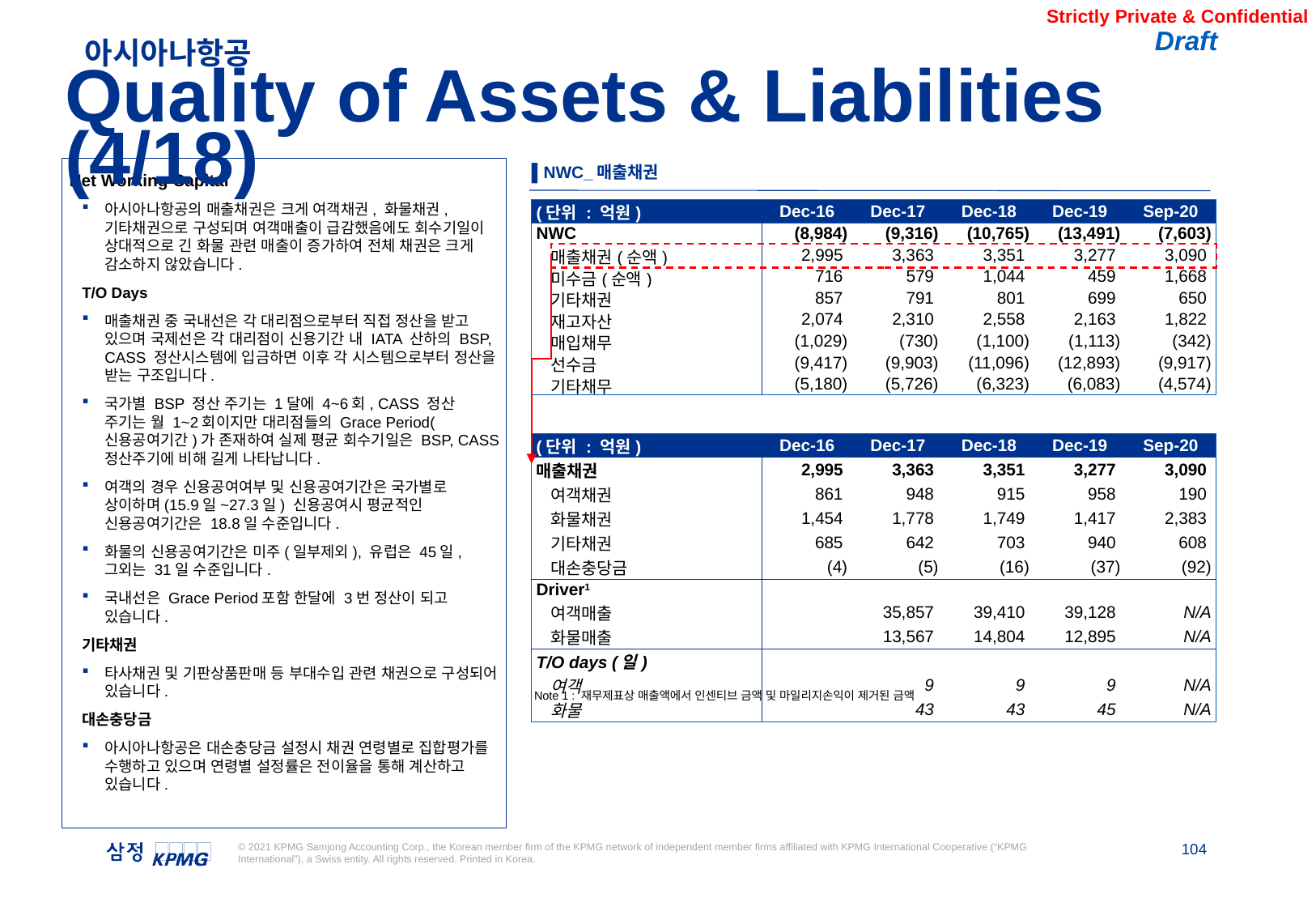

아시아나항공
Quality of Assets & Liabilities (4/18)
▌NWC_매출채권
Net Working Capital
아시아나항공의 매출채권은 크게 여객채권, 화물채권, 기타채권으로 구성되며 여객매출이 급감했음에도 회수기일이 상대적으로 긴 화물 관련 매출이 증가하여 전체 채권은 크게 감소하지 않았습니다.
T/O Days
매출채권 중 국내선은 각 대리점으로부터 직접 정산을 받고 있으며 국제선은 각 대리점이 신용기간 내 IATA 산하의 BSP, CASS 정산시스템에 입금하면 이후 각 시스템으로부터 정산을 받는 구조입니다.
국가별 BSP 정산 주기는 1달에 4~6회, CASS 정산 주기는 월 1~2회이지만 대리점들의 Grace Period(신용공여기간)가 존재하여 실제 평균 회수기일은 BSP, CASS 정산주기에 비해 길게 나타납니다.
여객의 경우 신용공여여부 및 신용공여기간은 국가별로 상이하며(15.9일~27.3일) 신용공여시 평균적인 신용공여기간은 18.8일 수준입니다.
화물의 신용공여기간은 미주(일부제외), 유럽은 45일, 그외는 31일 수준입니다.
국내선은 Grace Period포함 한달에 3번 정산이 되고 있습니다.
기타채권
타사채권 및 기판상품판매 등 부대수입 관련 채권으로 구성되어 있습니다.
대손충당금
아시아나항공은 대손충당금 설정시 채권 연령별로 집합평가를 수행하고 있으며 연령별 설정률은 전이율을 통해 계산하고 있습니다.

| (단위 : 억원) | Dec-16 | Dec-17 | Dec-18 | Dec-19 | Sep-20 |
| --- | --- | --- | --- | --- | --- |
| NWC | (8,984) | (9,316) | (10,765) | (13,491) | (7,603) |
| 매출채권(순액) | 2,995 | 3,363 | 3,351 | 3,277 | 3,090 |
| 미수금(순액) | 716 | 579 | 1,044 | 459 | 1,668 |
| 기타채권 | 857 | 791 | 801 | 699 | 650 |
| 재고자산 | 2,074 | 2,310 | 2,558 | 2,163 | 1,822 |
| 매입채무 | (1,029) | (730) | (1,100) | (1,113) | (342) |
| 선수금 | (9,417) | (9,903) | (11,096) | (12,893) | (9,917) |
| 기타채무 | (5,180) | (5,726) | (6,323) | (6,083) | (4,574) |

| (단위 : 억원) | Dec-16 | Dec-17 | Dec-18 | Dec-19 | Sep-20 |
| --- | --- | --- | --- | --- | --- |
| 매출채권 | 2,995 | 3,363 | 3,351 | 3,277 | 3,090 |
| 여객채권 | 861 | 948 | 915 | 958 | 190 |
| 화물채권 | 1,454 | 1,778 | 1,749 | 1,417 | 2,383 |
| 기타채권 | 685 | 642 | 703 | 940 | 608 |
| 대손충당금 | (4) | (5) | (16) | (37) | (92) |
| Driver1 |  |  |  |  |  |
| 여객매출 |  | 35,857 | 39,410 | 39,128 | N/A |
| 화물매출 |  | 13,567 | 14,804 | 12,895 | N/A |
| T/O days (일) |  |  |  |  |  |
| 여객 |  | 9 | 9 | 9 | N/A |
| 화물 |  | 43 | 43 | 45 | N/A |
Note 1 : 재무제표상 매출액에서 인센티브 금액 및 마일리지손익이 제거된 금액